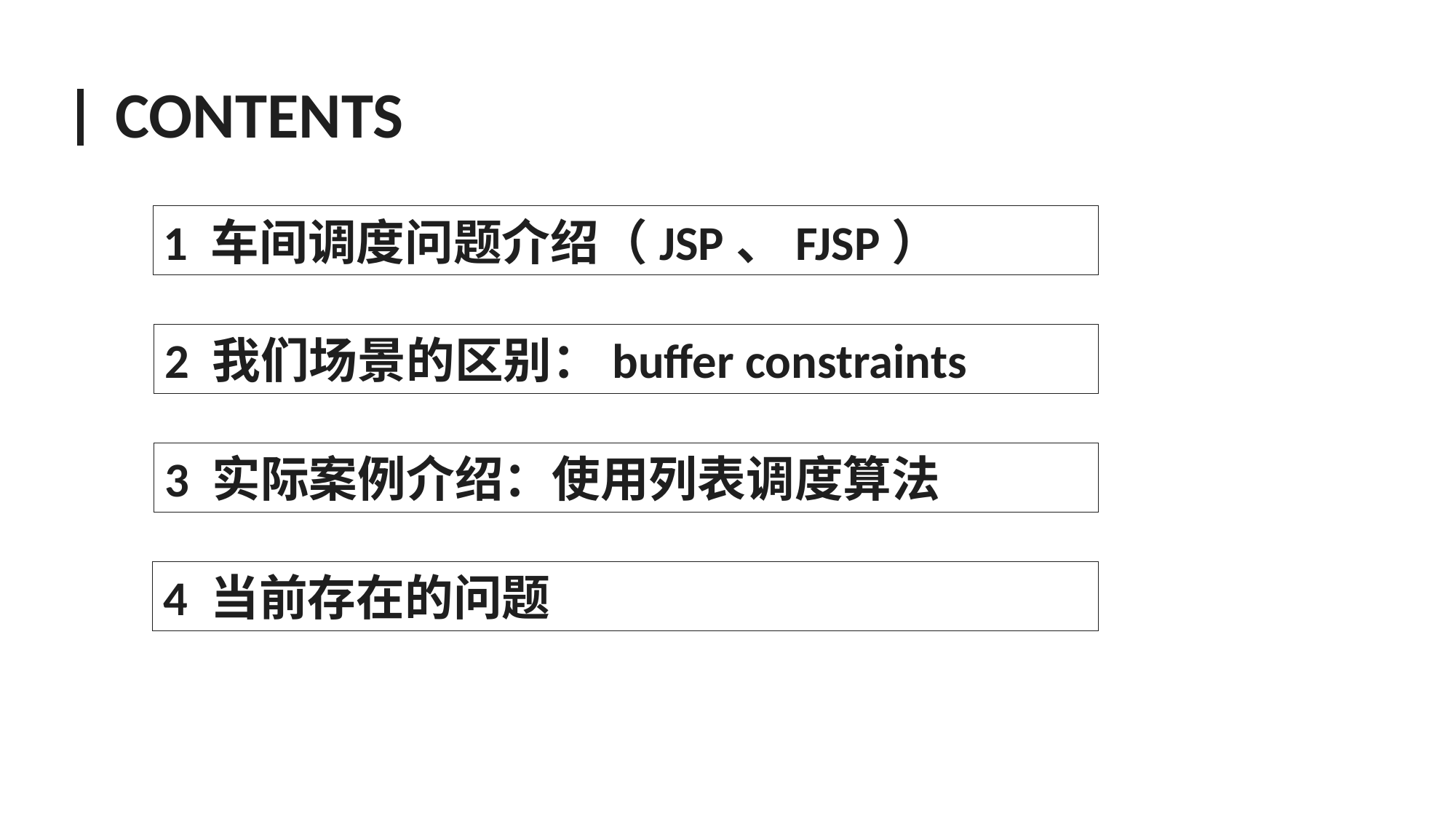

CONTENTS
1 车间调度问题介绍（JSP、FJSP）
2 我们场景的区别：buffer constraints
3 实际案例介绍：使用列表调度算法
4 当前存在的问题